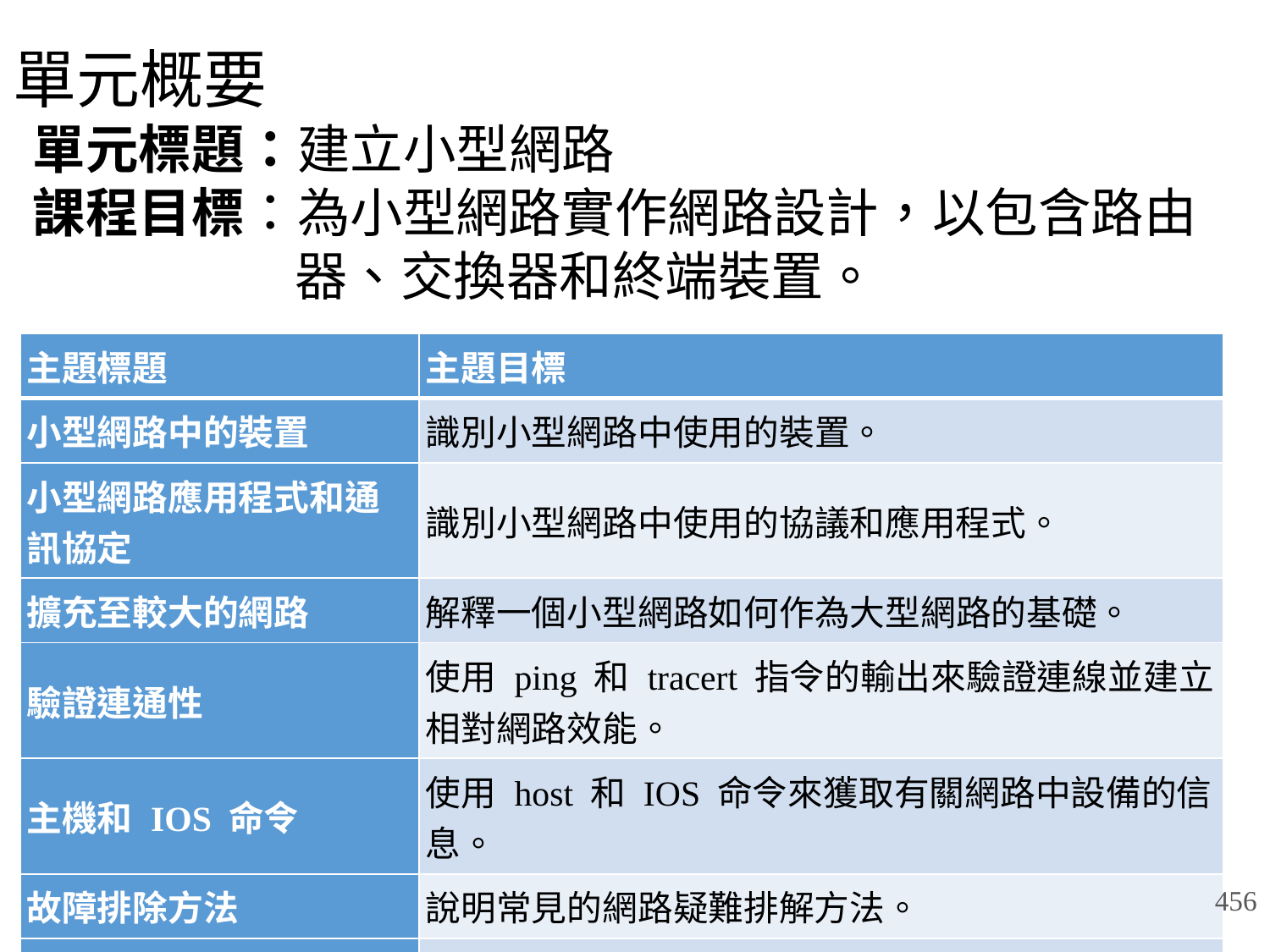

# 單元概要
單元標題：建立小型網路
課程目標：為小型網路實作網路設計，以包含路由器、交換器和終端裝置。
| 主題標題 | 主題目標 |
| --- | --- |
| 小型網路中的裝置 | 識別小型網路中使用的裝置。 |
| 小型網路應用程式和通訊協定 | 識別小型網路中使用的協議和應用程式。 |
| 擴充至較大的網路 | 解釋一個小型網路如何作為大型網路的基礎。 |
| 驗證連通性 | 使用 ping 和 tracert 指令的輸出來驗證連線並建立相對網路效能。 |
| 主機和 IOS 命令 | 使用 host 和 IOS 命令來獲取有關網路中設備的信息。 |
| 故障排除方法 | 說明常見的網路疑難排解方法。 |
| 故障排除場景 | 疑難排解網路中裝置的問題。 |
456